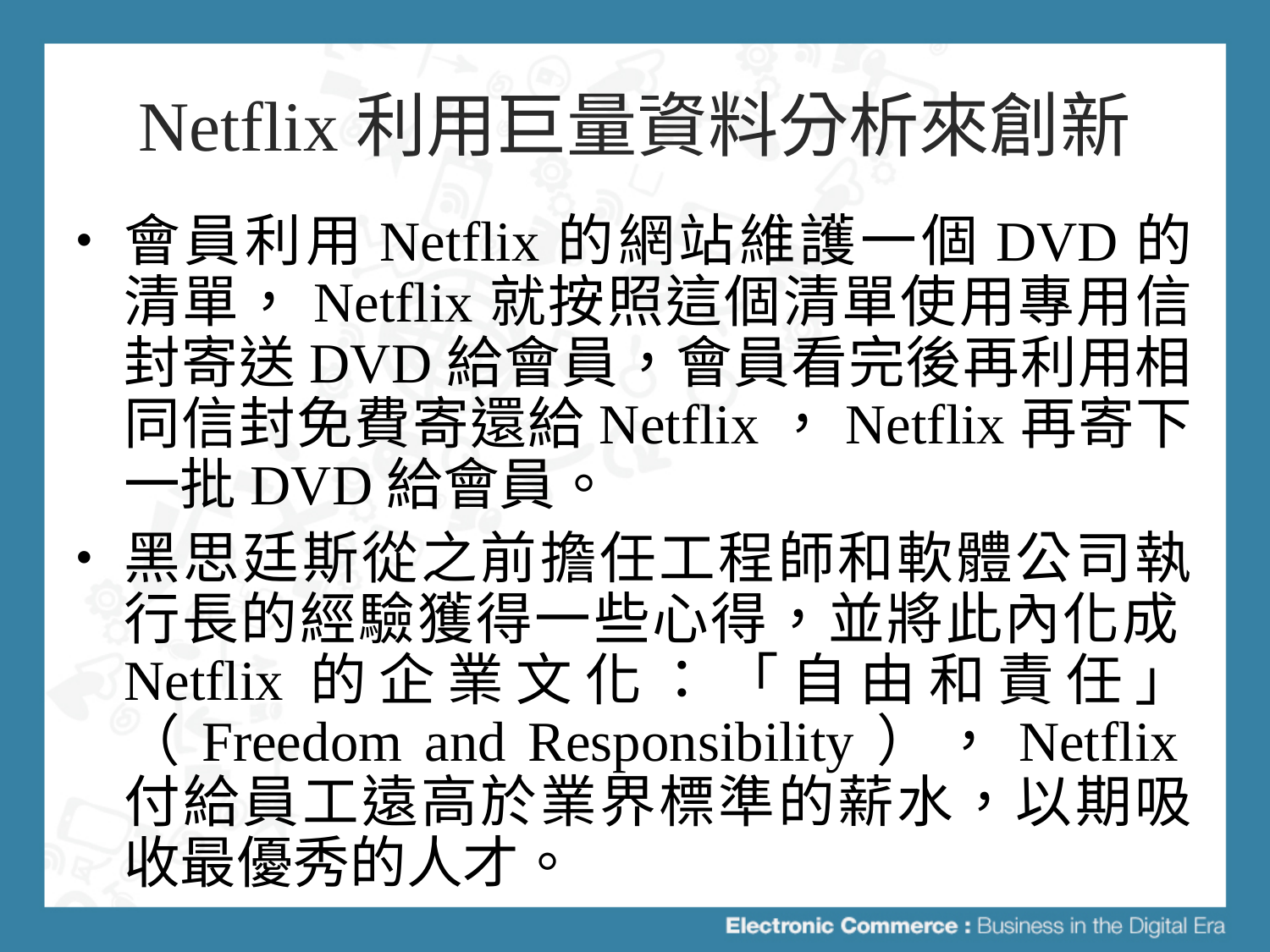

# Netflix利用巨量資料分析來創新
會員利用Netflix的網站維護一個DVD的清單，Netflix就按照這個清單使用專用信封寄送DVD給會員，會員看完後再利用相同信封免費寄還給Netflix，Netflix再寄下一批DVD給會員。
黑思廷斯從之前擔任工程師和軟體公司執行長的經驗獲得一些心得，並將此內化成Netflix的企業文化：「自由和責任」（Freedom and Responsibility），Netflix付給員工遠高於業界標準的薪水，以期吸收最優秀的人才。